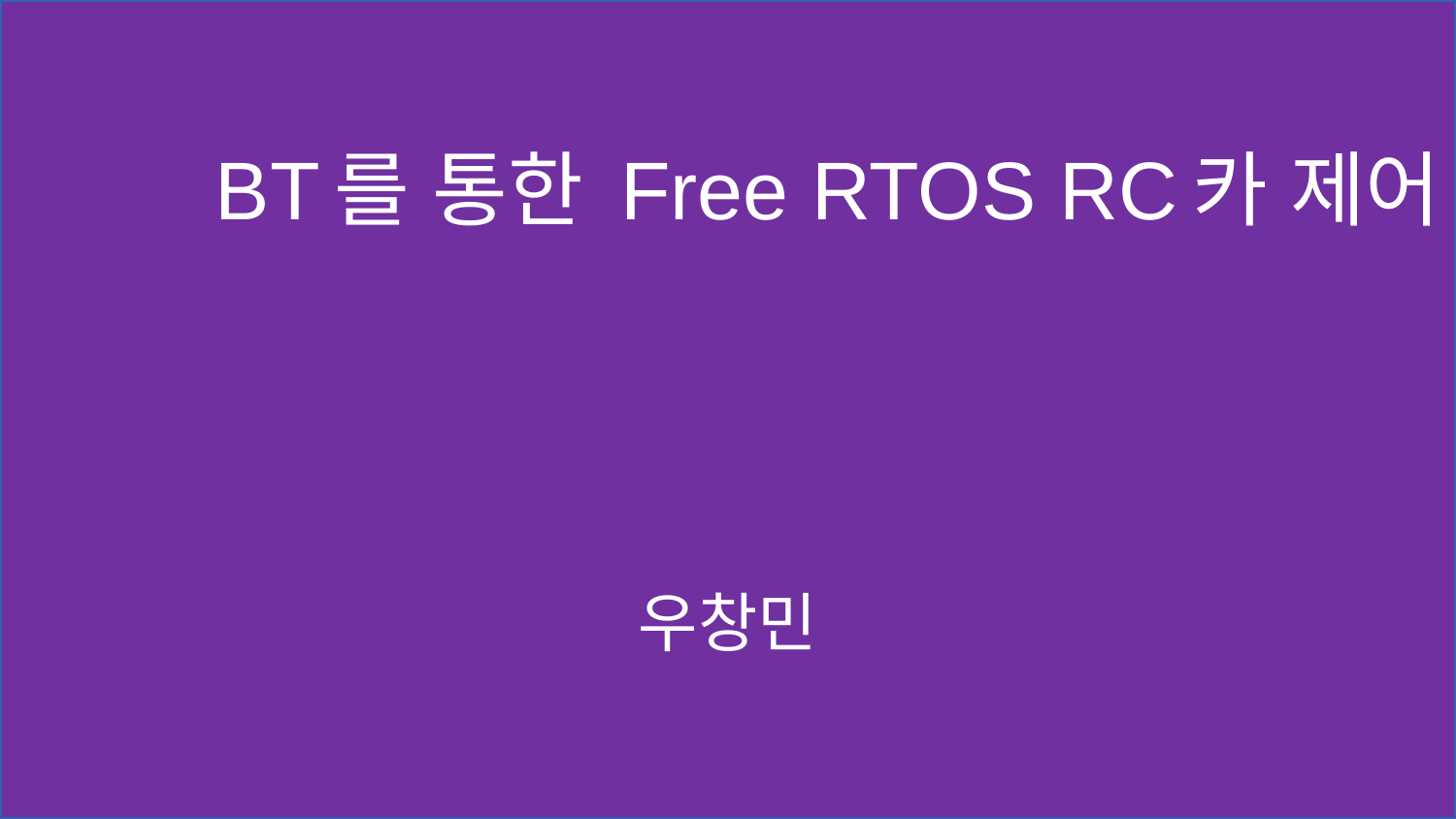

# BT를 통한 Free RTOS RC카 제어
우창민